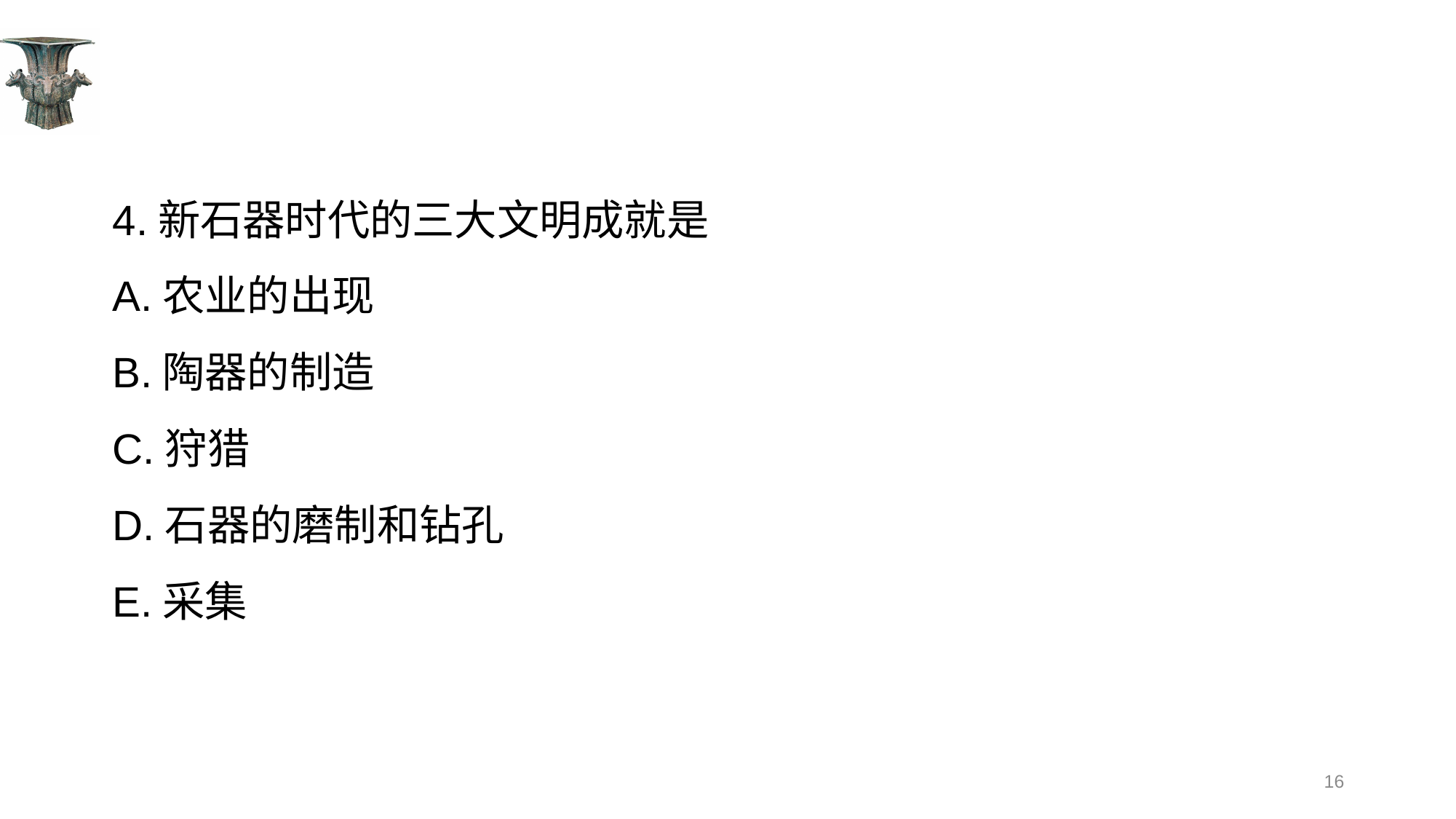

#
4.新石器时代的三大文明成就是
A.农业的出现
B.陶器的制造
C.狩猎
D.石器的磨制和钻孔
E.采集
16